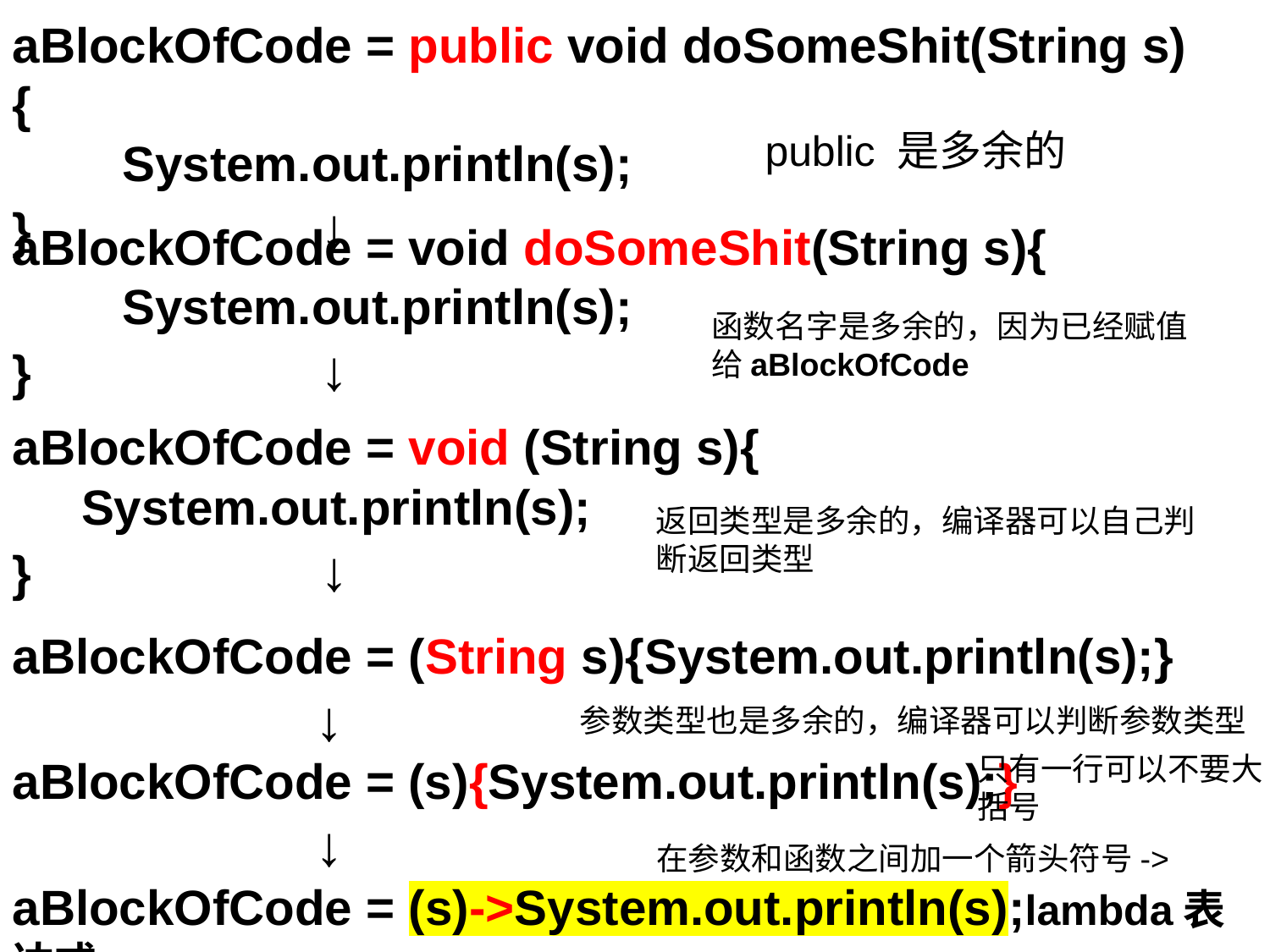

aBlockOfCode = public void doSomeShit(String s){
        System.out.println(s);
}                     ↓
public 是多余的
aBlockOfCode = void doSomeShit(String s){
        System.out.println(s);
}                     ↓
函数名字是多余的，因为已经赋值给aBlockOfCode
aBlockOfCode = void (String s){
     System.out.println(s);
}                     ↓
返回类型是多余的，编译器可以自己判断返回类型
aBlockOfCode = (String s){System.out.println(s);}
                      ↓
参数类型也是多余的，编译器可以判断参数类型
只有一行可以不要大括号
aBlockOfCode = (s){System.out.println(s);}
                      ↓
在参数和函数之间加一个箭头符号->
aBlockOfCode = (s)->System.out.println(s);lambda表达式